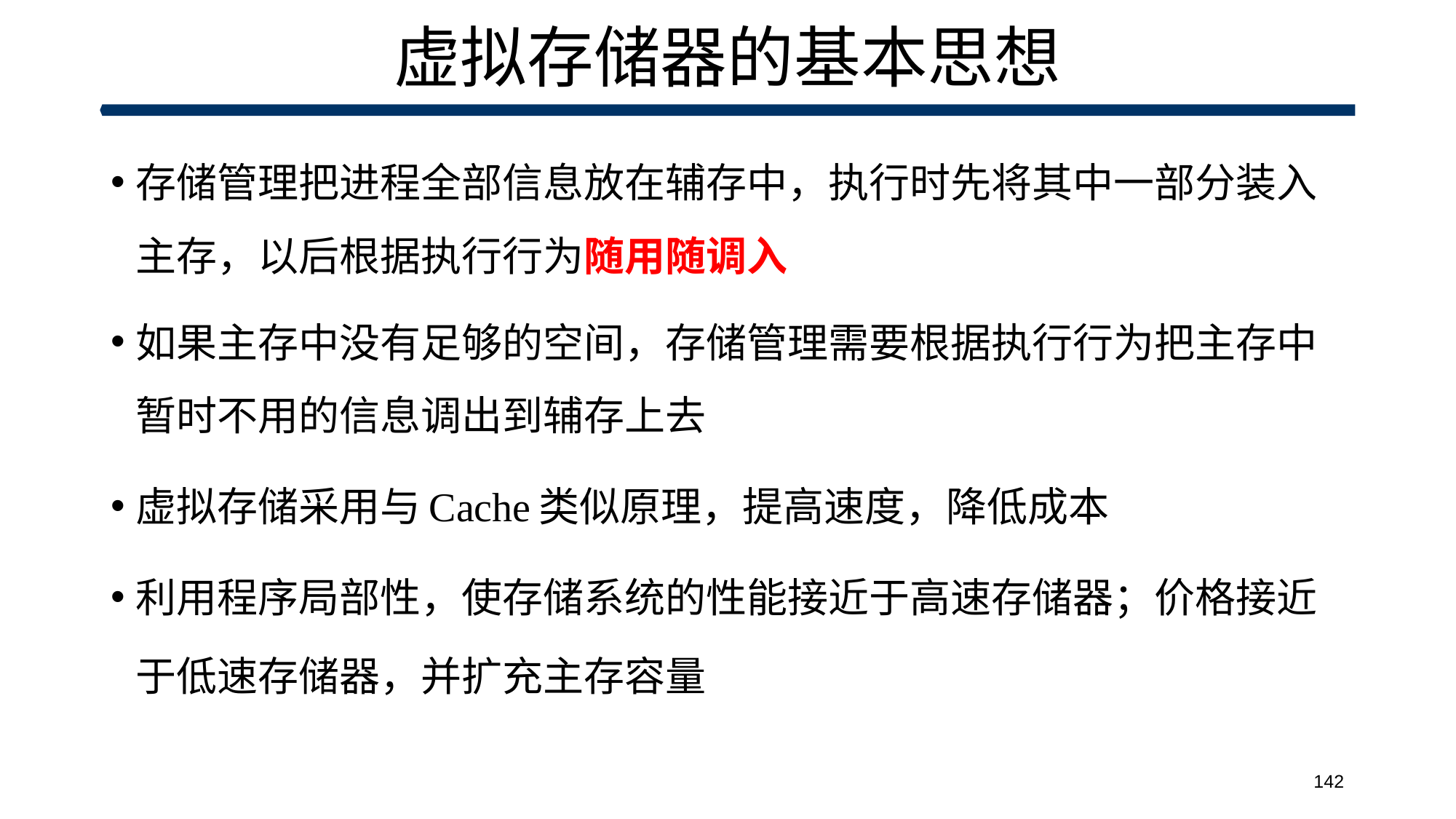

# 虚拟存储器的基本思想
存储管理把进程全部信息放在辅存中，执行时先将其中一部分装入主存，以后根据执行行为随用随调入
如果主存中没有足够的空间，存储管理需要根据执行行为把主存中暂时不用的信息调出到辅存上去
虚拟存储采用与Cache类似原理，提高速度，降低成本
利用程序局部性，使存储系统的性能接近于高速存储器；价格接近于低速存储器，并扩充主存容量

142